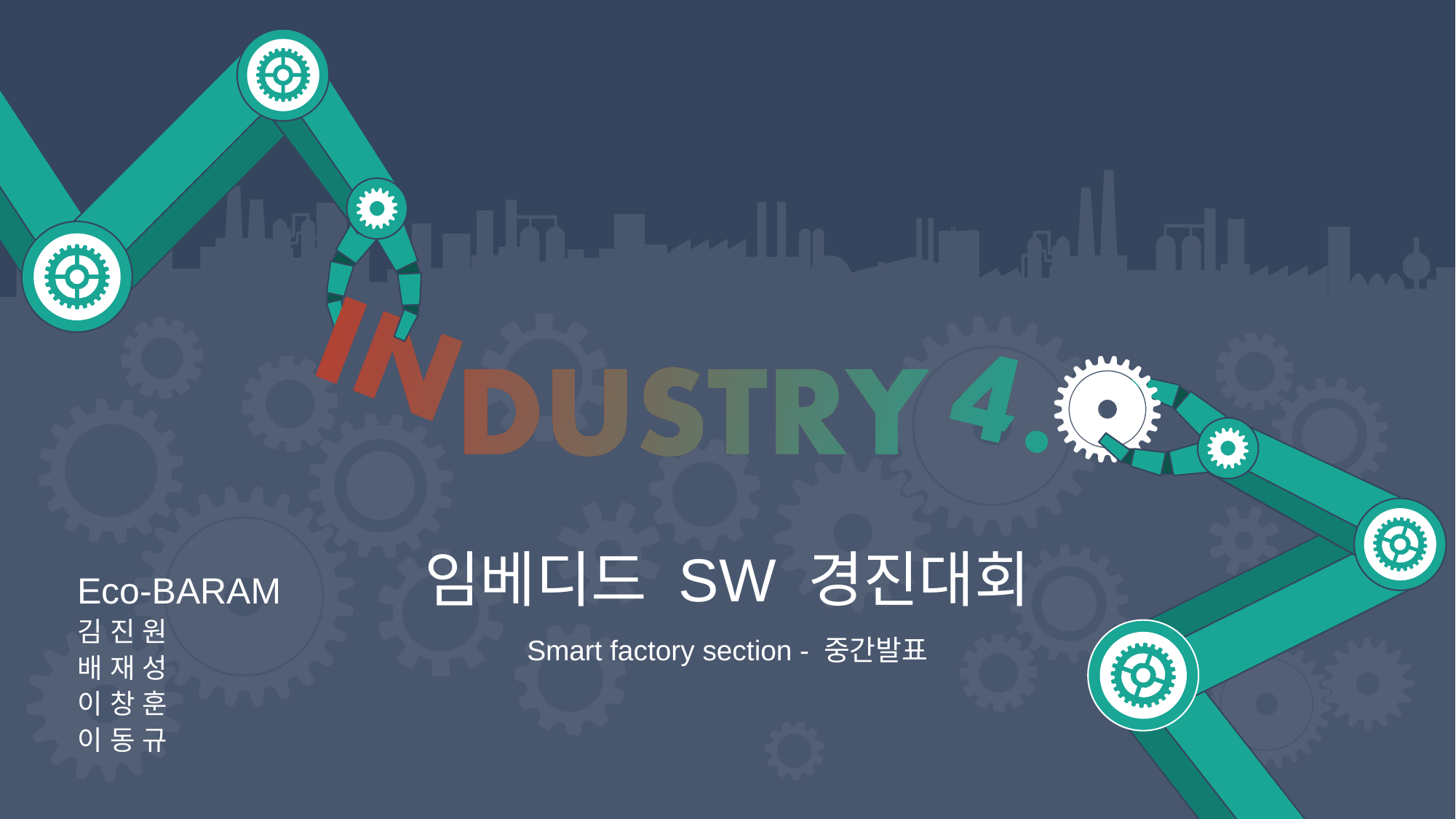

임베디드 SW 경진대회
Eco-BARAM
김 진 원
배 재 성
이 창 훈
이 동 규
Smart factory section - 중간발표